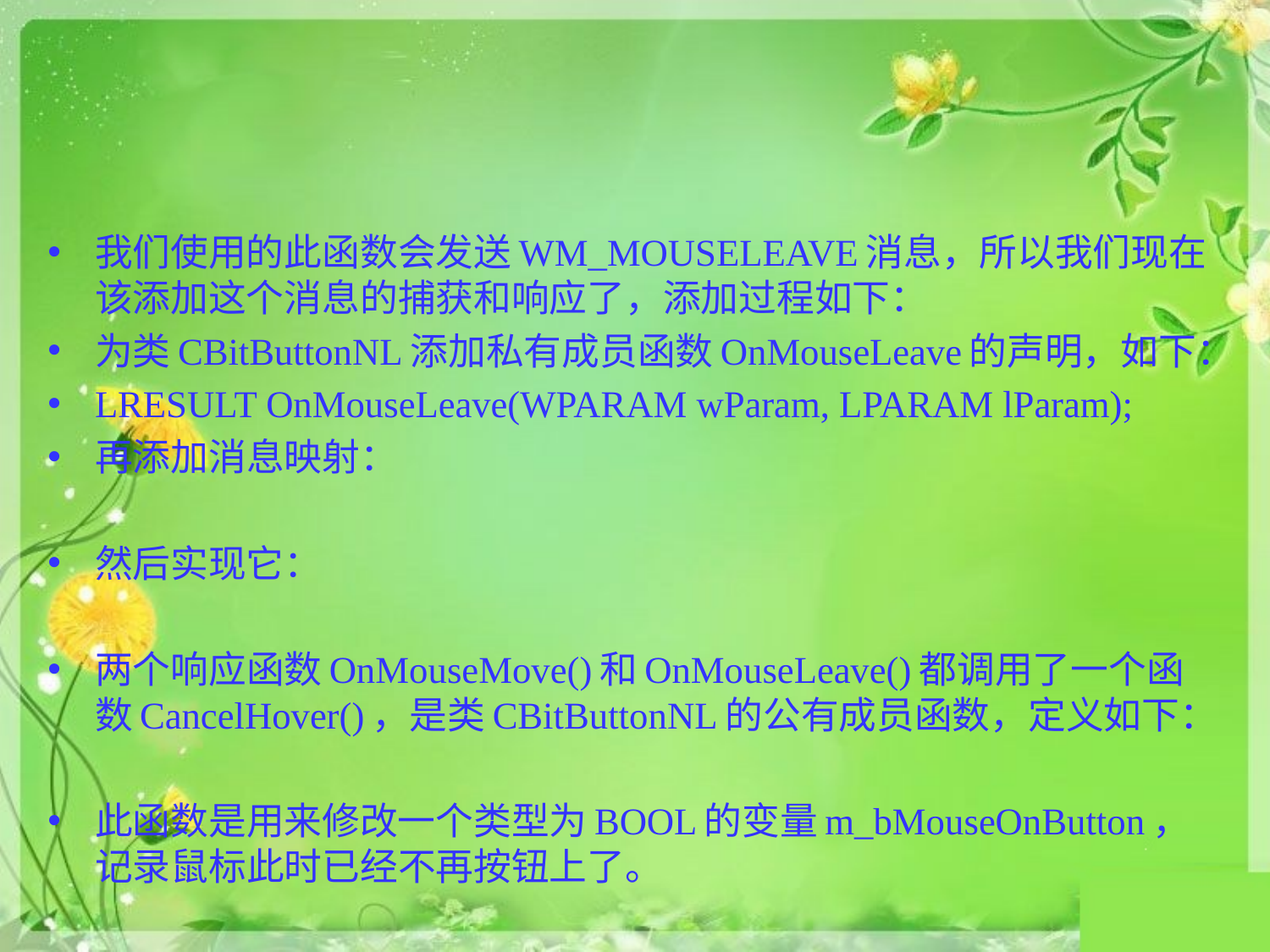

#
我们使用的此函数会发送WM_MOUSELEAVE消息，所以我们现在该添加这个消息的捕获和响应了，添加过程如下：
为类CBitButtonNL添加私有成员函数OnMouseLeave的声明，如下：
LRESULT OnMouseLeave(WPARAM wParam, LPARAM lParam);
再添加消息映射：

然后实现它：

两个响应函数OnMouseMove()和OnMouseLeave()都调用了一个函数CancelHover()，是类CBitButtonNL的公有成员函数，定义如下：

此函数是用来修改一个类型为BOOL的变量m_bMouseOnButton，记录鼠标此时已经不再按钮上了。